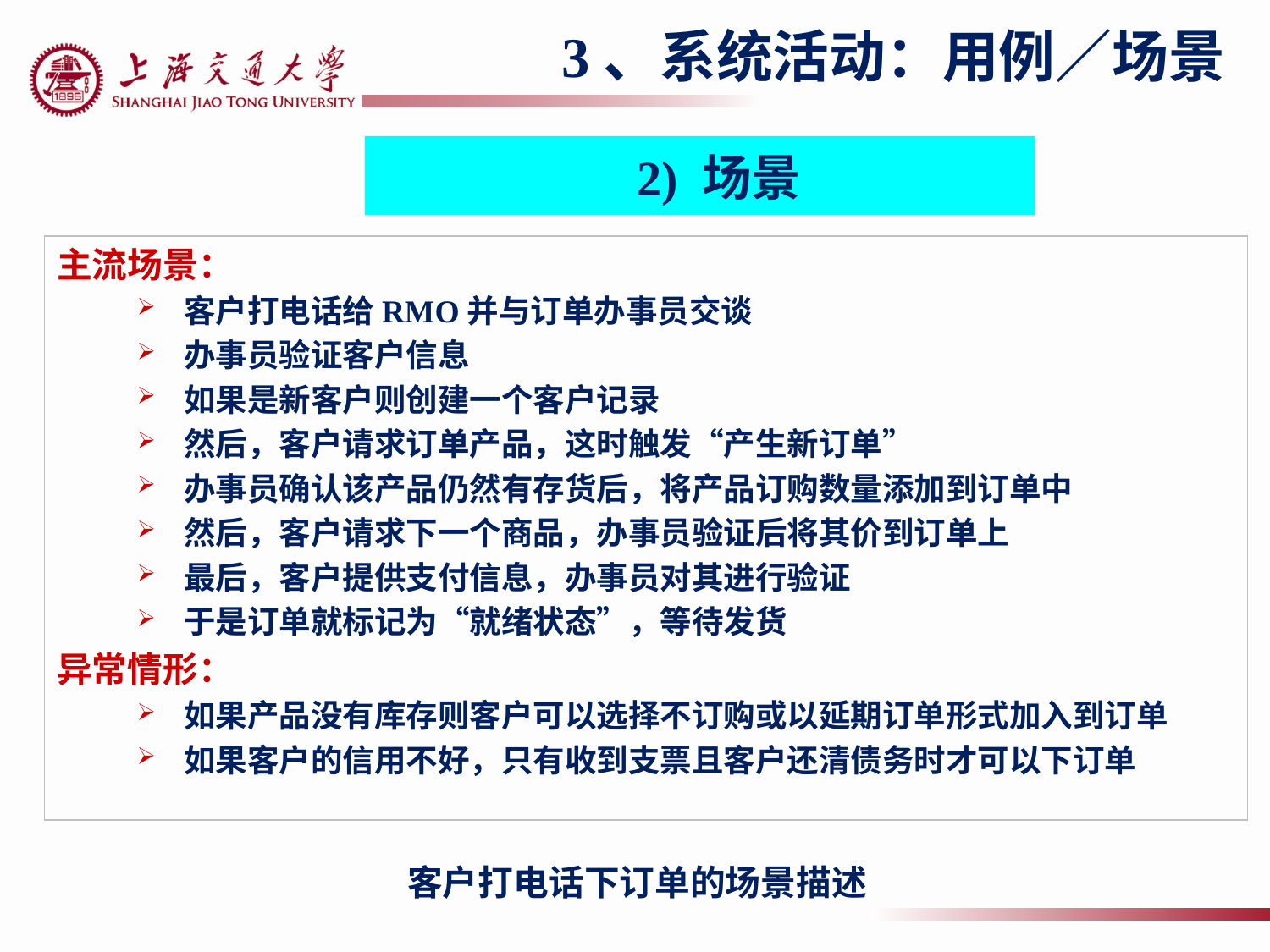

3、系统活动：用例／场景
2) 场景
主流场景：
客户打电话给RMO并与订单办事员交谈
办事员验证客户信息
如果是新客户则创建一个客户记录
然后，客户请求订单产品，这时触发“产生新订单”
办事员确认该产品仍然有存货后，将产品订购数量添加到订单中
然后，客户请求下一个商品，办事员验证后将其价到订单上
最后，客户提供支付信息，办事员对其进行验证
于是订单就标记为“就绪状态”，等待发货
异常情形：
如果产品没有库存则客户可以选择不订购或以延期订单形式加入到订单
如果客户的信用不好，只有收到支票且客户还清债务时才可以下订单
客户打电话下订单的场景描述